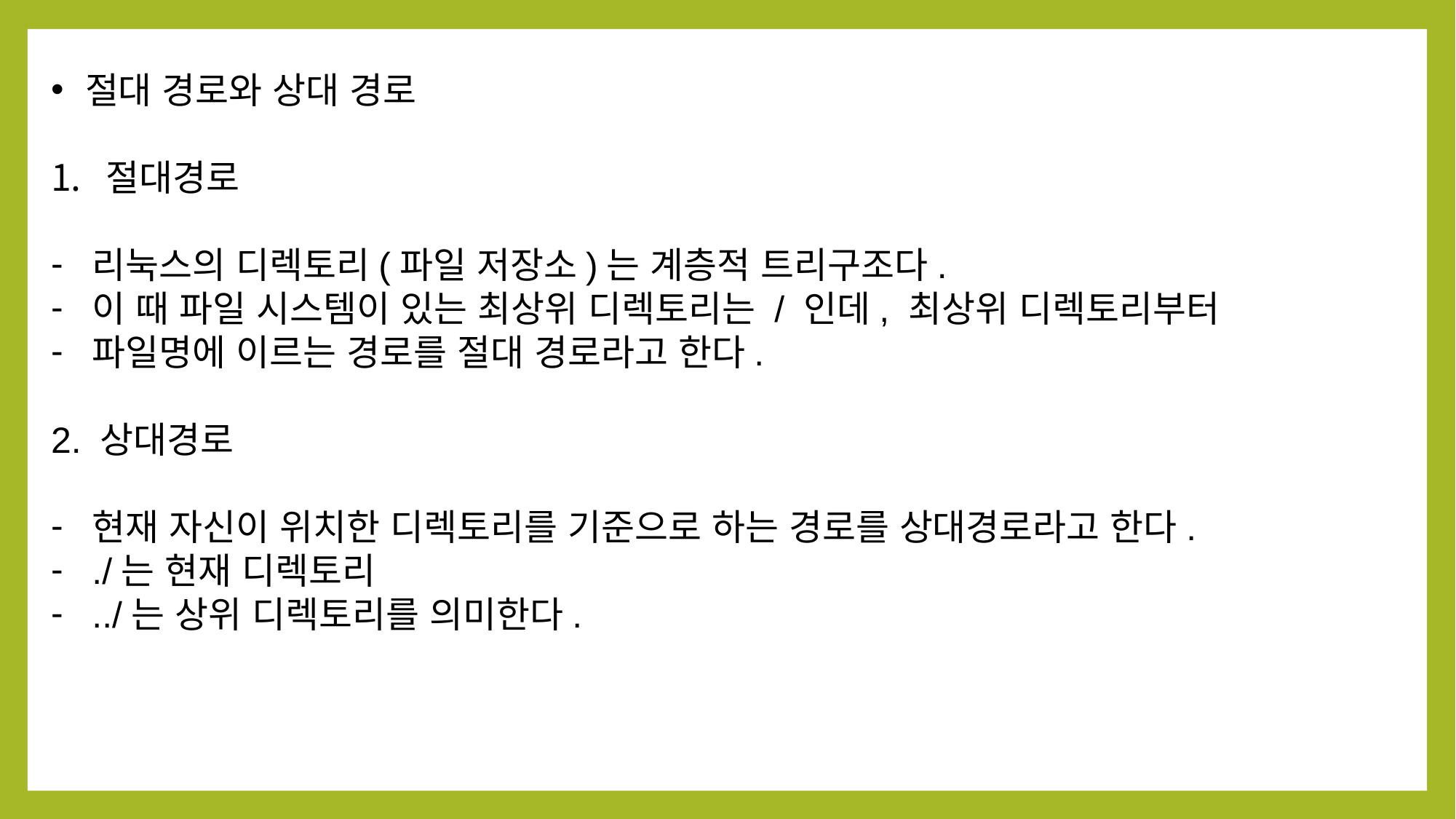

절대 경로와 상대 경로

절대경로

리눅스의 디렉토리(파일 저장소)는 계층적 트리구조다.
이 때 파일 시스템이 있는 최상위 디렉토리는 / 인데, 최상위 디렉토리부터
파일명에 이르는 경로를 절대 경로라고 한다.

2. 상대경로

현재 자신이 위치한 디렉토리를 기준으로 하는 경로를 상대경로라고 한다.
./는 현재 디렉토리
../는 상위 디렉토리를 의미한다.